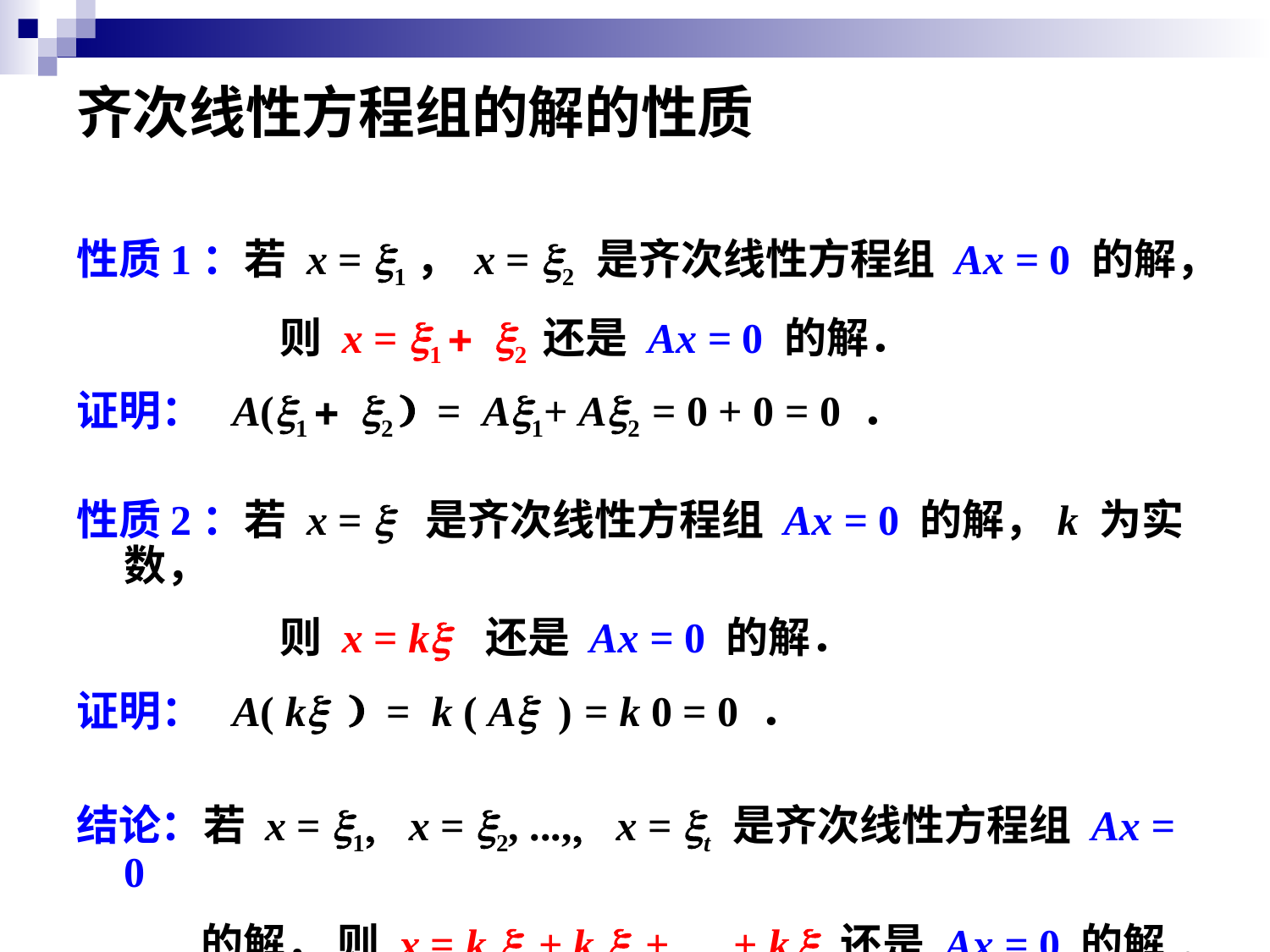

# 齐次线性方程组的解的性质
性质1：若 x = ξ1， x = ξ2 是齐次线性方程组 Ax = 0 的解，
		  则 x = ξ1 + ξ2 还是 Ax = 0 的解．
证明：  A(ξ1 + ξ2 ) = Aξ1+ Aξ2 = 0 + 0 = 0 ．

性质2：若 x = ξ 是齐次线性方程组 Ax = 0 的解，k 为实数，
		  则 x = kξ  还是 Ax = 0 的解．
证明：  A( kξ ) = k ( Aξ ) = k 0 = 0 ．

结论：若 x = ξ1,  x = ξ2, ...,,  x = ξt 是齐次线性方程组 Ax = 0
            的解， 则 x = k1ξ1 + k2ξ2 + … + ktξt 还是 Ax = 0 的解.